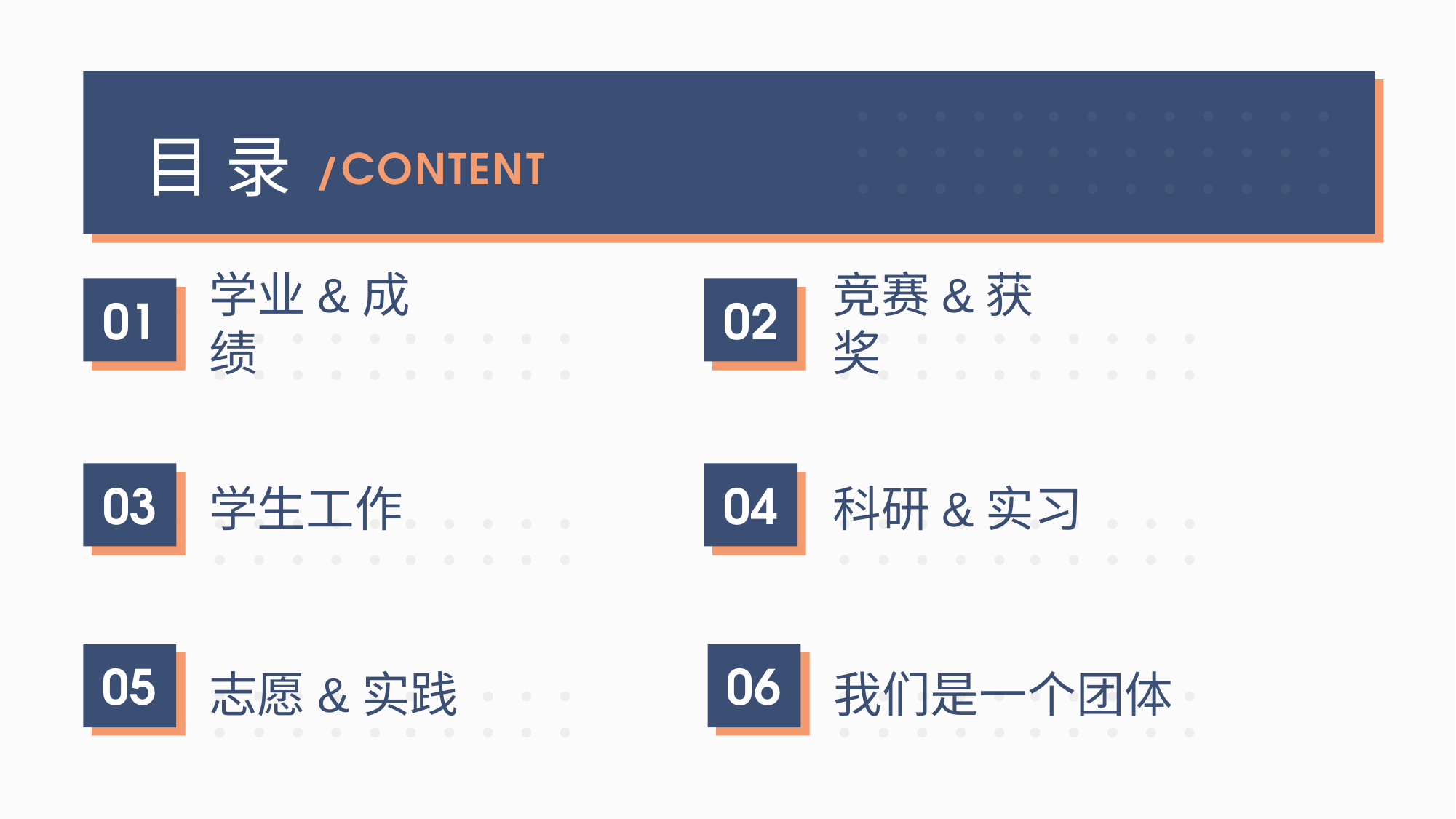

目 录
/CONTENT
01
02
学业&成绩
竞赛&获奖

03
04
学生工作
科研&实习

05
06
我们是一个团体
志愿&实践